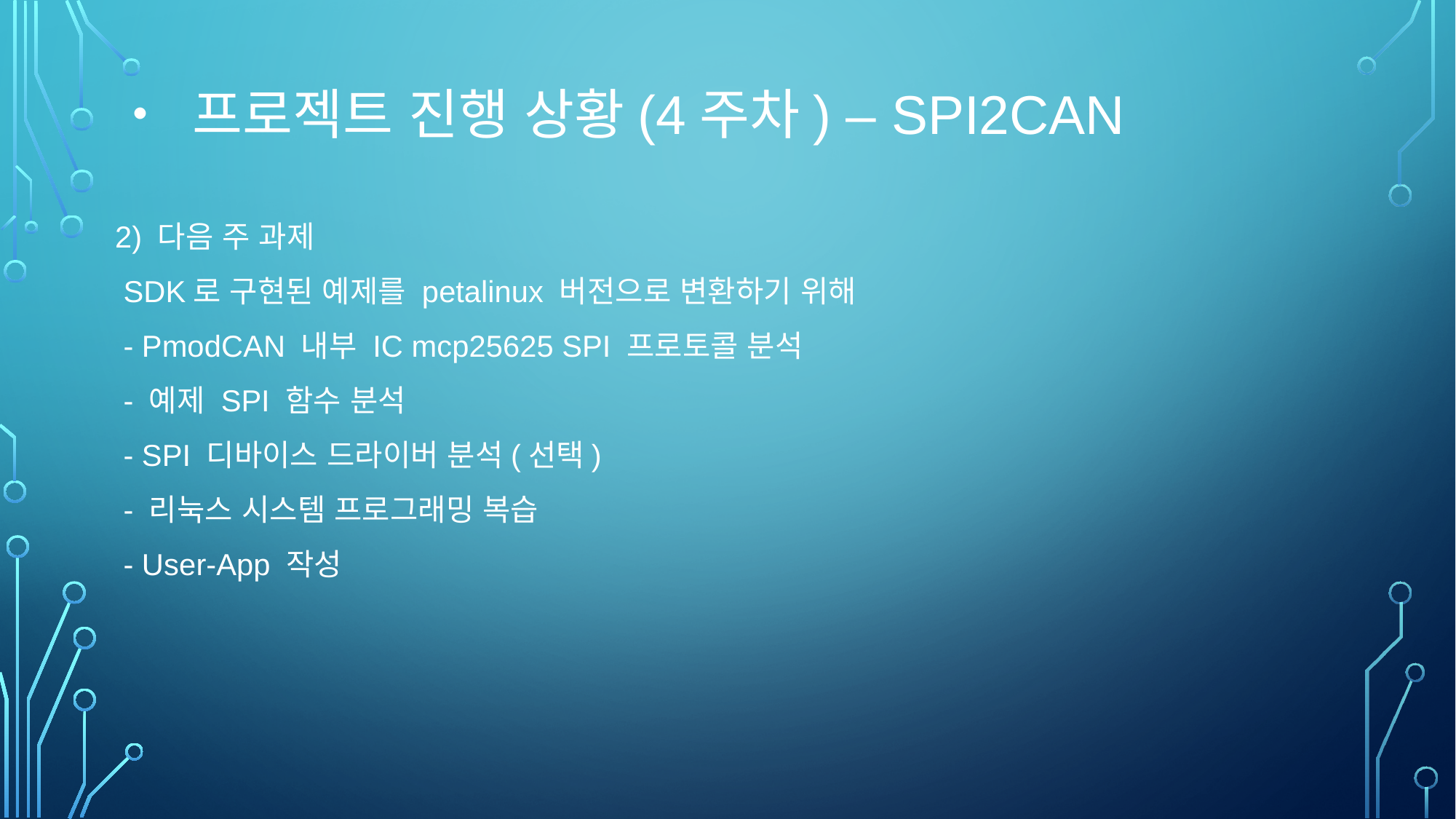

# • 프로젝트 진행 상황(4주차) – SPI2CAN
2) 다음 주 과제
 SDK로 구현된 예제를 petalinux 버전으로 변환하기 위해
 - PmodCAN 내부 IC mcp25625 SPI 프로토콜 분석
 - 예제 SPI 함수 분석
 - SPI 디바이스 드라이버 분석(선택)
 - 리눅스 시스템 프로그래밍 복습
 - User-App 작성